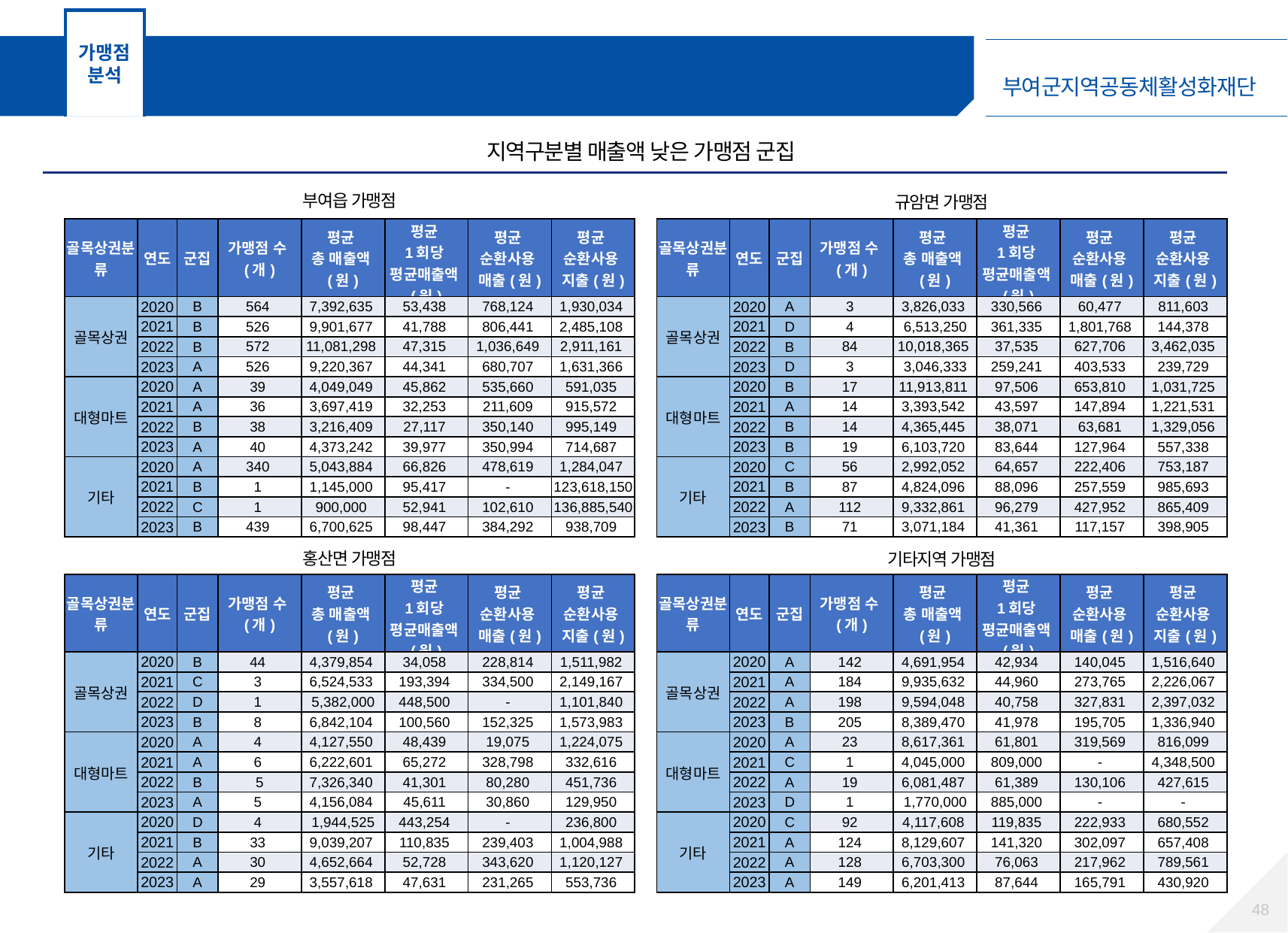

가맹점
분석
가맹점 군집분석 – 결과 요약
지역구분별 매출액 낮은 가맹점 군집
부여읍 가맹점
규암면 가맹점
| 골목상권분류 | 연도 | 군집 | 가맹점 수(개) | 평균 총 매출액(원) | 평균 1회당 평균매출액(원) | 평균 순환사용 매출(원) | 평균 순환사용 지출(원) |
| --- | --- | --- | --- | --- | --- | --- | --- |
| 골목상권 | 2020 | B | 564 | 7,392,635 | 53,438 | 768,124 | 1,930,034 |
|  | 2021 | B | 526 | 9,901,677 | 41,788 | 806,441 | 2,485,108 |
|  | 2022 | B | 572 | 11,081,298 | 47,315 | 1,036,649 | 2,911,161 |
|  | 2023 | A | 526 | 9,220,367 | 44,341 | 680,707 | 1,631,366 |
| 대형마트 | 2020 | A | 39 | 4,049,049 | 45,862 | 535,660 | 591,035 |
|  | 2021 | A | 36 | 3,697,419 | 32,253 | 211,609 | 915,572 |
|  | 2022 | B | 38 | 3,216,409 | 27,117 | 350,140 | 995,149 |
|  | 2023 | A | 40 | 4,373,242 | 39,977 | 350,994 | 714,687 |
| 기타 | 2020 | A | 340 | 5,043,884 | 66,826 | 478,619 | 1,284,047 |
|  | 2021 | B | 1 | 1,145,000 | 95,417 | - | 123,618,150 |
|  | 2022 | C | 1 | 900,000 | 52,941 | 102,610 | 136,885,540 |
|  | 2023 | B | 439 | 6,700,625 | 98,447 | 384,292 | 938,709 |
| 골목상권분류 | 연도 | 군집 | 가맹점 수(개) | 평균 총 매출액(원) | 평균 1회당 평균매출액(원) | 평균 순환사용 매출(원) | 평균 순환사용 지출(원) |
| --- | --- | --- | --- | --- | --- | --- | --- |
| 골목상권 | 2020 | A | 3 | 3,826,033 | 330,566 | 60,477 | 811,603 |
|  | 2021 | D | 4 | 6,513,250 | 361,335 | 1,801,768 | 144,378 |
|  | 2022 | B | 84 | 10,018,365 | 37,535 | 627,706 | 3,462,035 |
|  | 2023 | D | 3 | 3,046,333 | 259,241 | 403,533 | 239,729 |
| 대형마트 | 2020 | B | 17 | 11,913,811 | 97,506 | 653,810 | 1,031,725 |
|  | 2021 | A | 14 | 3,393,542 | 43,597 | 147,894 | 1,221,531 |
|  | 2022 | B | 14 | 4,365,445 | 38,071 | 63,681 | 1,329,056 |
|  | 2023 | B | 19 | 6,103,720 | 83,644 | 127,964 | 557,338 |
| 기타 | 2020 | C | 56 | 2,992,052 | 64,657 | 222,406 | 753,187 |
|  | 2021 | B | 87 | 4,824,096 | 88,096 | 257,559 | 985,693 |
|  | 2022 | A | 112 | 9,332,861 | 96,279 | 427,952 | 865,409 |
|  | 2023 | B | 71 | 3,071,184 | 41,361 | 117,157 | 398,905 |
홍산면 가맹점
기타지역 가맹점
| 골목상권분류 | 연도 | 군집 | 가맹점 수(개) | 평균 총 매출액(원) | 평균 1회당 평균매출액(원) | 평균 순환사용 매출(원) | 평균 순환사용 지출(원) |
| --- | --- | --- | --- | --- | --- | --- | --- |
| 골목상권 | 2020 | B | 44 | 4,379,854 | 34,058 | 228,814 | 1,511,982 |
|  | 2021 | C | 3 | 6,524,533 | 193,394 | 334,500 | 2,149,167 |
|  | 2022 | D | 1 | 5,382,000 | 448,500 | - | 1,101,840 |
|  | 2023 | B | 8 | 6,842,104 | 100,560 | 152,325 | 1,573,983 |
| 대형마트 | 2020 | A | 4 | 4,127,550 | 48,439 | 19,075 | 1,224,075 |
|  | 2021 | A | 6 | 6,222,601 | 65,272 | 328,798 | 332,616 |
|  | 2022 | B | 5 | 7,326,340 | 41,301 | 80,280 | 451,736 |
|  | 2023 | A | 5 | 4,156,084 | 45,611 | 30,860 | 129,950 |
| 기타 | 2020 | D | 4 | 1,944,525 | 443,254 | - | 236,800 |
|  | 2021 | B | 33 | 9,039,207 | 110,835 | 239,403 | 1,004,988 |
|  | 2022 | A | 30 | 4,652,664 | 52,728 | 343,620 | 1,120,127 |
|  | 2023 | A | 29 | 3,557,618 | 47,631 | 231,265 | 553,736 |
| 골목상권분류 | 연도 | 군집 | 가맹점 수(개) | 평균 총 매출액(원) | 평균 1회당 평균매출액(원) | 평균 순환사용 매출(원) | 평균 순환사용 지출(원) |
| --- | --- | --- | --- | --- | --- | --- | --- |
| 골목상권 | 2020 | A | 142 | 4,691,954 | 42,934 | 140,045 | 1,516,640 |
|  | 2021 | A | 184 | 9,935,632 | 44,960 | 273,765 | 2,226,067 |
|  | 2022 | A | 198 | 9,594,048 | 40,758 | 327,831 | 2,397,032 |
|  | 2023 | B | 205 | 8,389,470 | 41,978 | 195,705 | 1,336,940 |
| 대형마트 | 2020 | A | 23 | 8,617,361 | 61,801 | 319,569 | 816,099 |
|  | 2021 | C | 1 | 4,045,000 | 809,000 | - | 4,348,500 |
|  | 2022 | A | 19 | 6,081,487 | 61,389 | 130,106 | 427,615 |
|  | 2023 | D | 1 | 1,770,000 | 885,000 | - | - |
| 기타 | 2020 | C | 92 | 4,117,608 | 119,835 | 222,933 | 680,552 |
|  | 2021 | A | 124 | 8,129,607 | 141,320 | 302,097 | 657,408 |
|  | 2022 | A | 128 | 6,703,300 | 76,063 | 217,962 | 789,561 |
|  | 2023 | A | 149 | 6,201,413 | 87,644 | 165,791 | 430,920 |
48